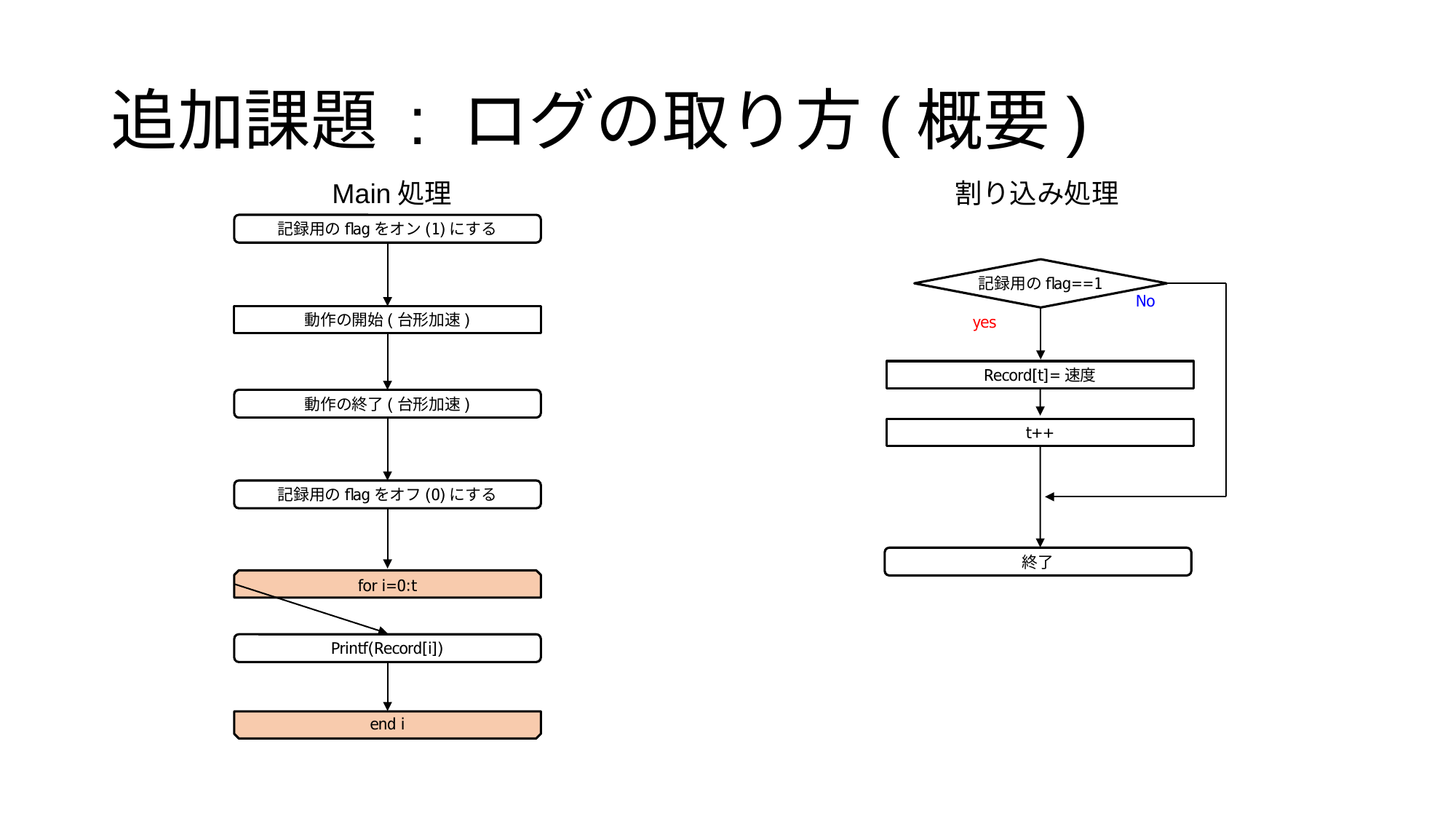

# 追加課題 : ログの取り方(概要)
Main処理
割り込み処理
記録用のflagをオン(1)にする
記録用のflag==1
No
動作の開始(台形加速)
yes
Record[t]=速度
動作の終了(台形加速)
t++
記録用のflagをオフ(0)にする
終了
for i=0:t
Printf(Record[i])
end i